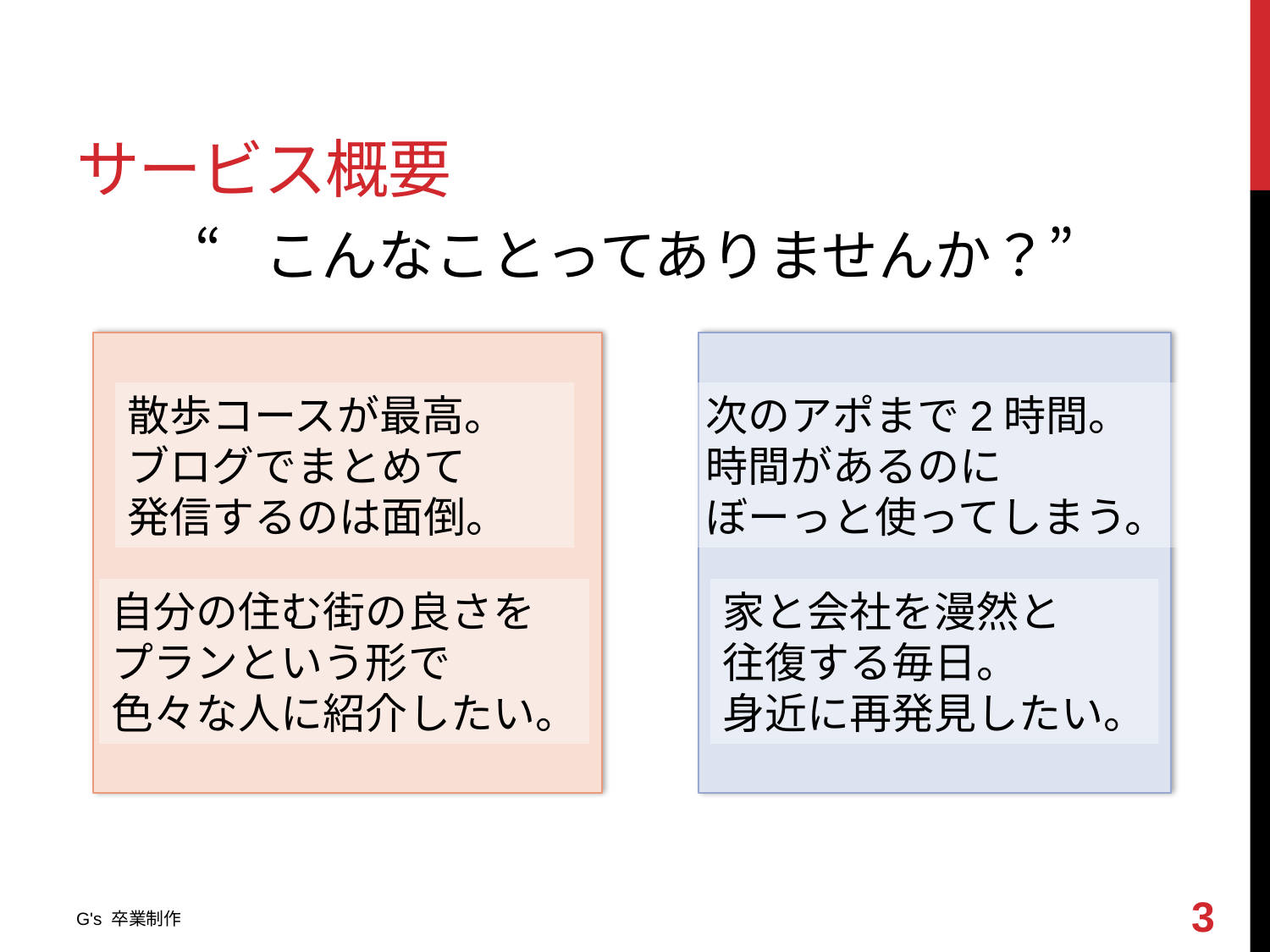

# サービス概要
“こんなことってありませんか？”

散歩コースが最高。
ブログでまとめて
発信するのは面倒。
次のアポまで2時間。
時間があるのに
ぼーっと使ってしまう。
自分の住む街の良さを
プランという形で
色々な人に紹介したい。
家と会社を漫然と
往復する毎日。
身近に再発見したい。
3
G's 卒業制作